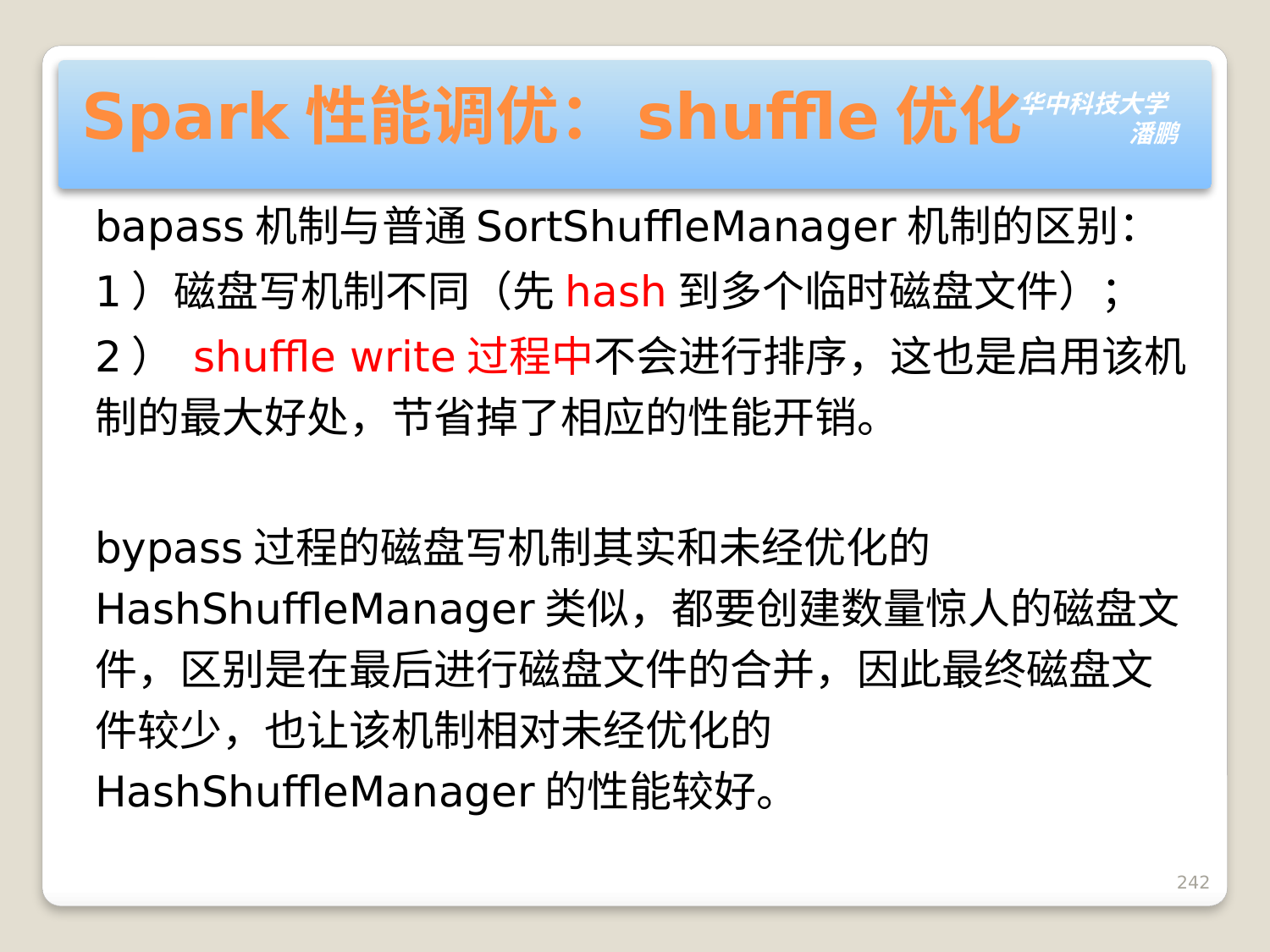

# Spark性能调优：shuffle优化
bapass机制与普通SortShuffleManager机制的区别：
1）磁盘写机制不同（先hash到多个临时磁盘文件）；
2） shuffle write过程中不会进行排序，这也是启用该机制的最大好处，节省掉了相应的性能开销。

bypass过程的磁盘写机制其实和未经优化的HashShuffleManager类似，都要创建数量惊人的磁盘文件，区别是在最后进行磁盘文件的合并，因此最终磁盘文件较少，也让该机制相对未经优化的HashShuffleManager的性能较好。
242